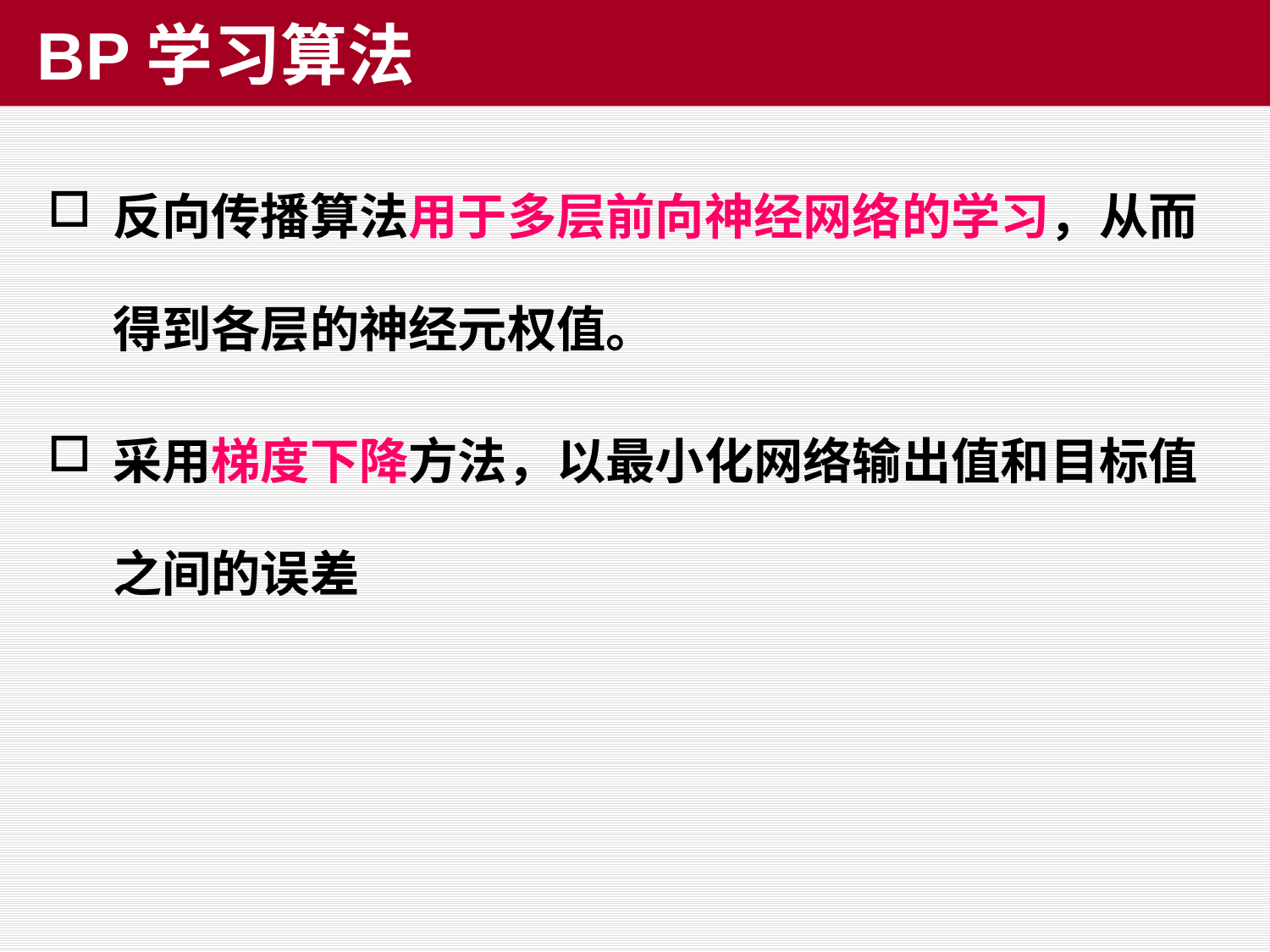

# BP学习算法
反向传播算法用于多层前向神经网络的学习，从而得到各层的神经元权值。
采用梯度下降方法，以最小化网络输出值和目标值之间的误差